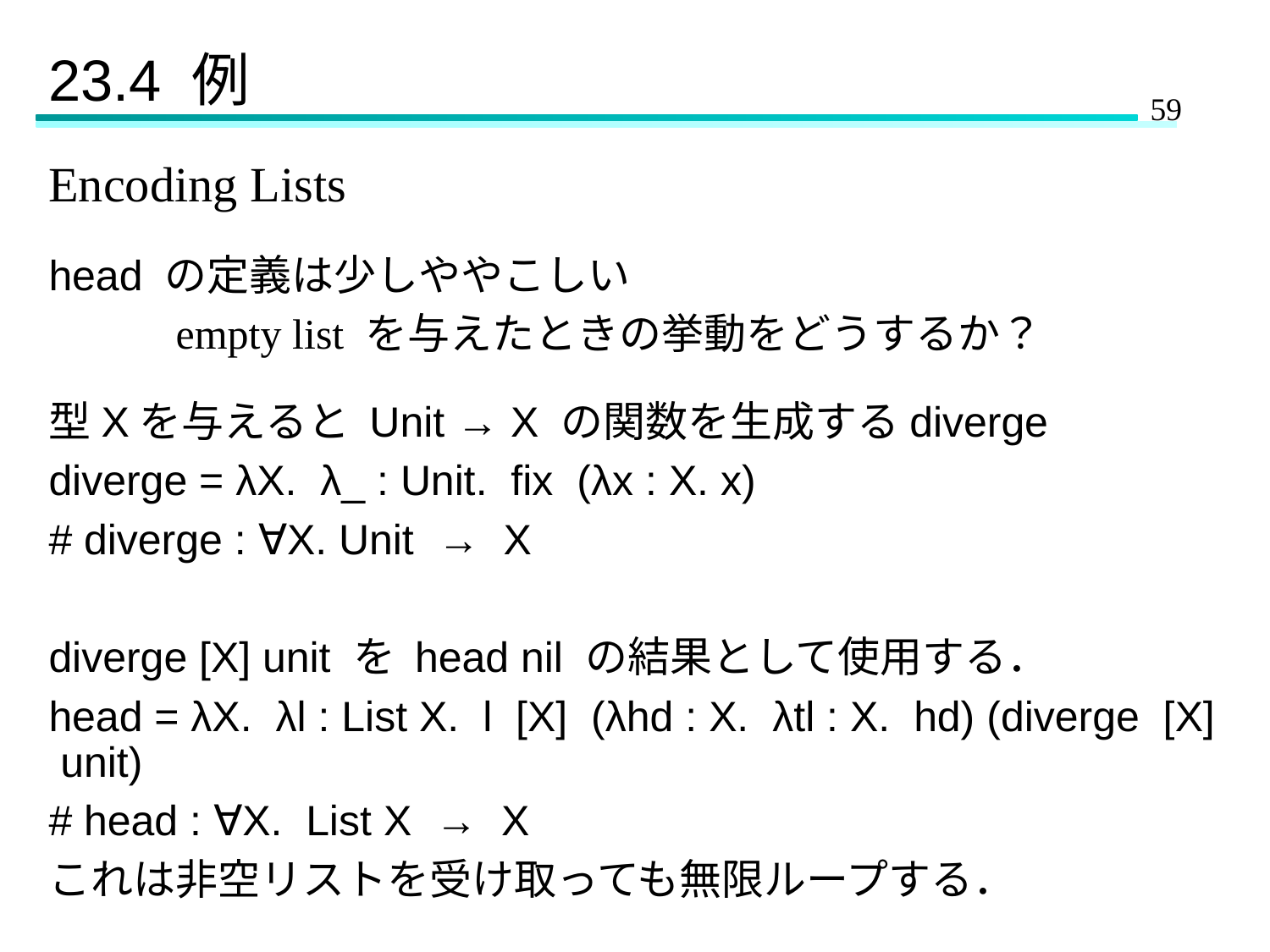

# 23.4 例
Encoding Lists

head の定義は少しややこしい
	empty list を与えたときの挙動をどうするか？

型Xを与えると Unit → X の関数を生成するdiverge
diverge = λX.  λ_ : Unit.  fix  (λx : X. x)
# diverge : ∀X. Unit  →  X

diverge [X] unit を head nil の結果として使用する．
head = λX.  λl : List X.  l  [X]  (λhd : X.  λtl : X.  hd) (diverge  [X]  unit)
# head : ∀X.  List X  →  X
これは非空リストを受け取っても無限ループする．